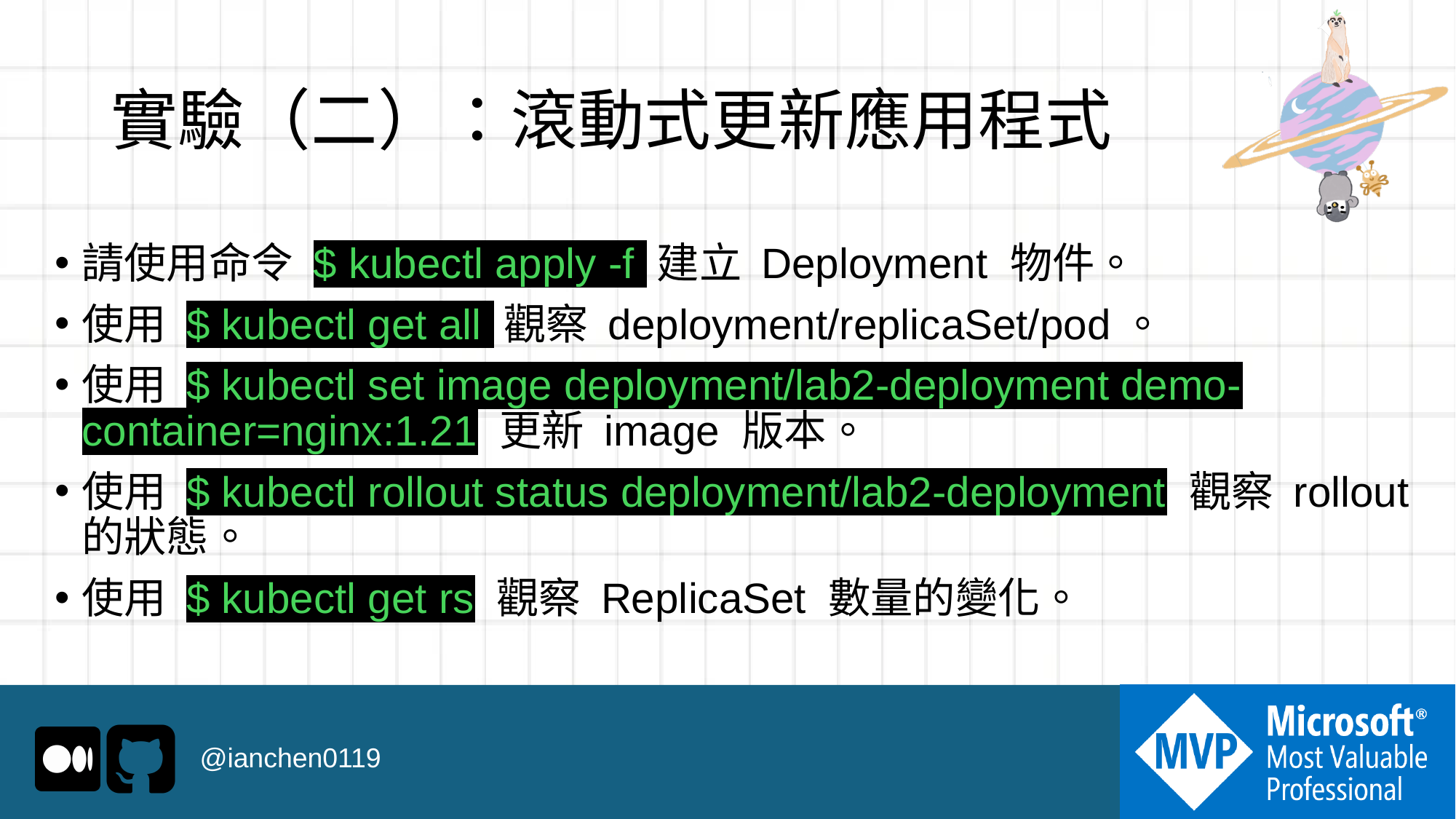

# 實驗（二）：滾動式更新應用程式

請使用命令 $ kubectl apply -f 建立 Deployment 物件。
使用 $ kubectl get all 觀察 deployment/replicaSet/pod。
使用 $ kubectl set image deployment/lab2-deployment demo-container=nginx:1.21 更新 image 版本。
使用 $ kubectl rollout status deployment/lab2-deployment 觀察 rollout 的狀態。
使用 $ kubectl get rs 觀察 ReplicaSet 數量的變化。